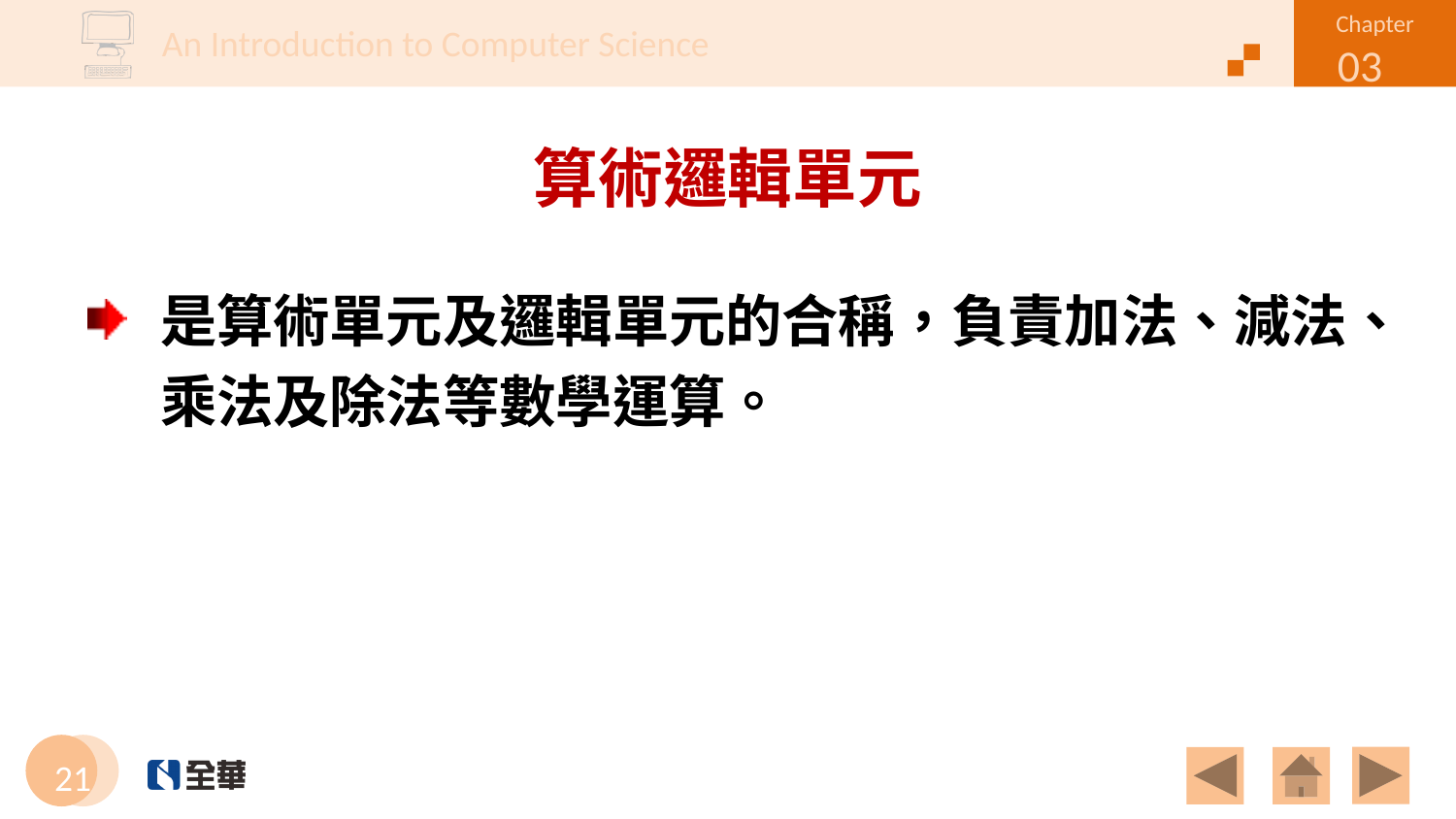

# 算術邏輯單元
是算術單元及邏輯單元的合稱，負責加法、減法、乘法及除法等數學運算。